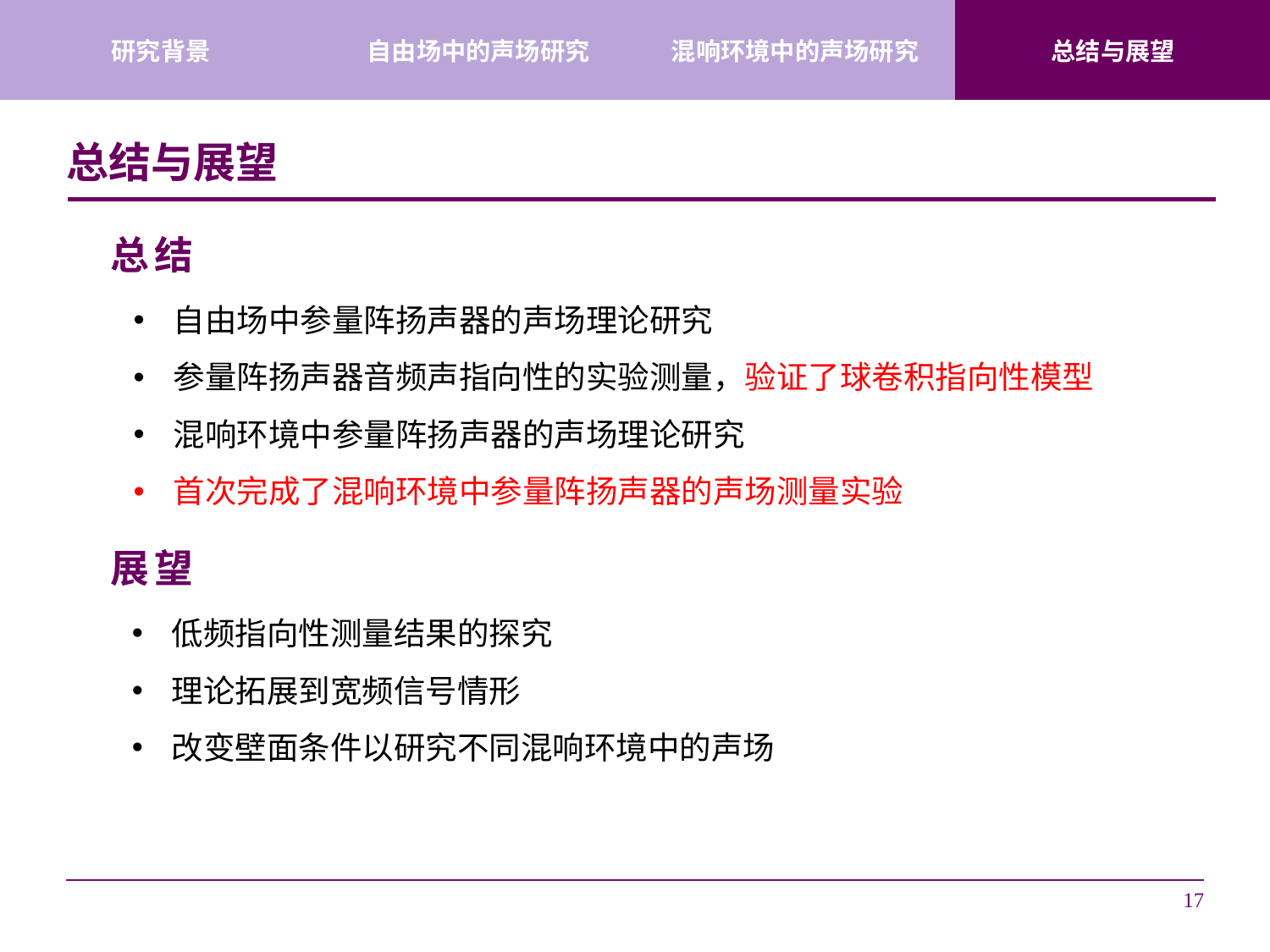

| 研究背景 | 自由场中的声场研究 | 混响环境中的声场研究 | 总结与展望 |
| --- | --- | --- | --- |
总结与展望
总结
自由场中参量阵扬声器的声场理论研究
参量阵扬声器音频声指向性的实验测量，验证了球卷积指向性模型
混响环境中参量阵扬声器的声场理论研究
首次完成了混响环境中参量阵扬声器的声场测量实验
展望
低频指向性测量结果的探究
理论拓展到宽频信号情形
改变壁面条件以研究不同混响环境中的声场
17